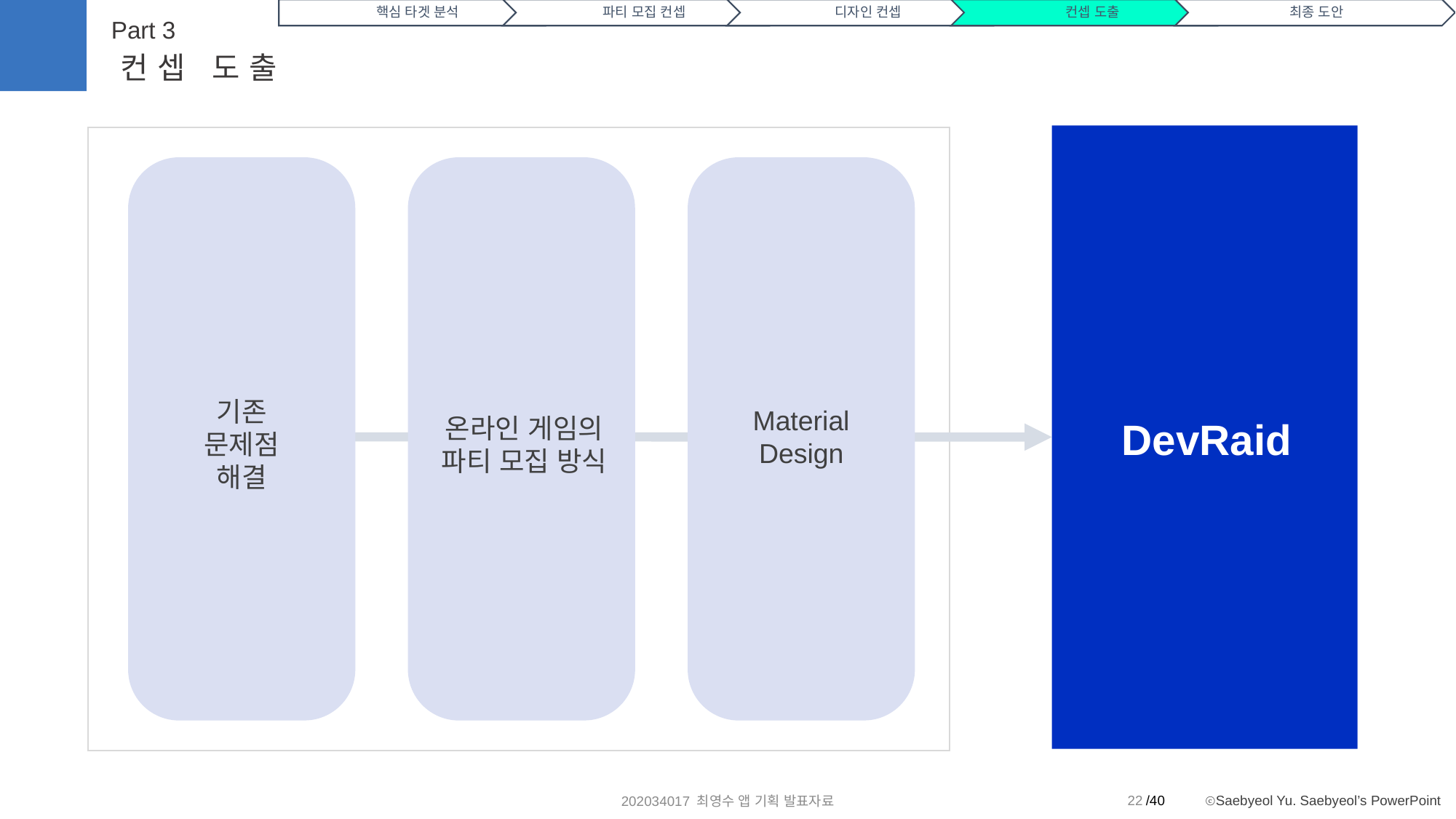

핵심 타겟 분석
파티 모집 컨셉
디자인 컨셉
컨셉 도출
최종 도안
Part 3
컨셉 도출

기존
문제점 해결
Material Design
온라인 게임의
파티 모집 방식
DevRaid
22
202034017 최영수 앱 기획 발표자료